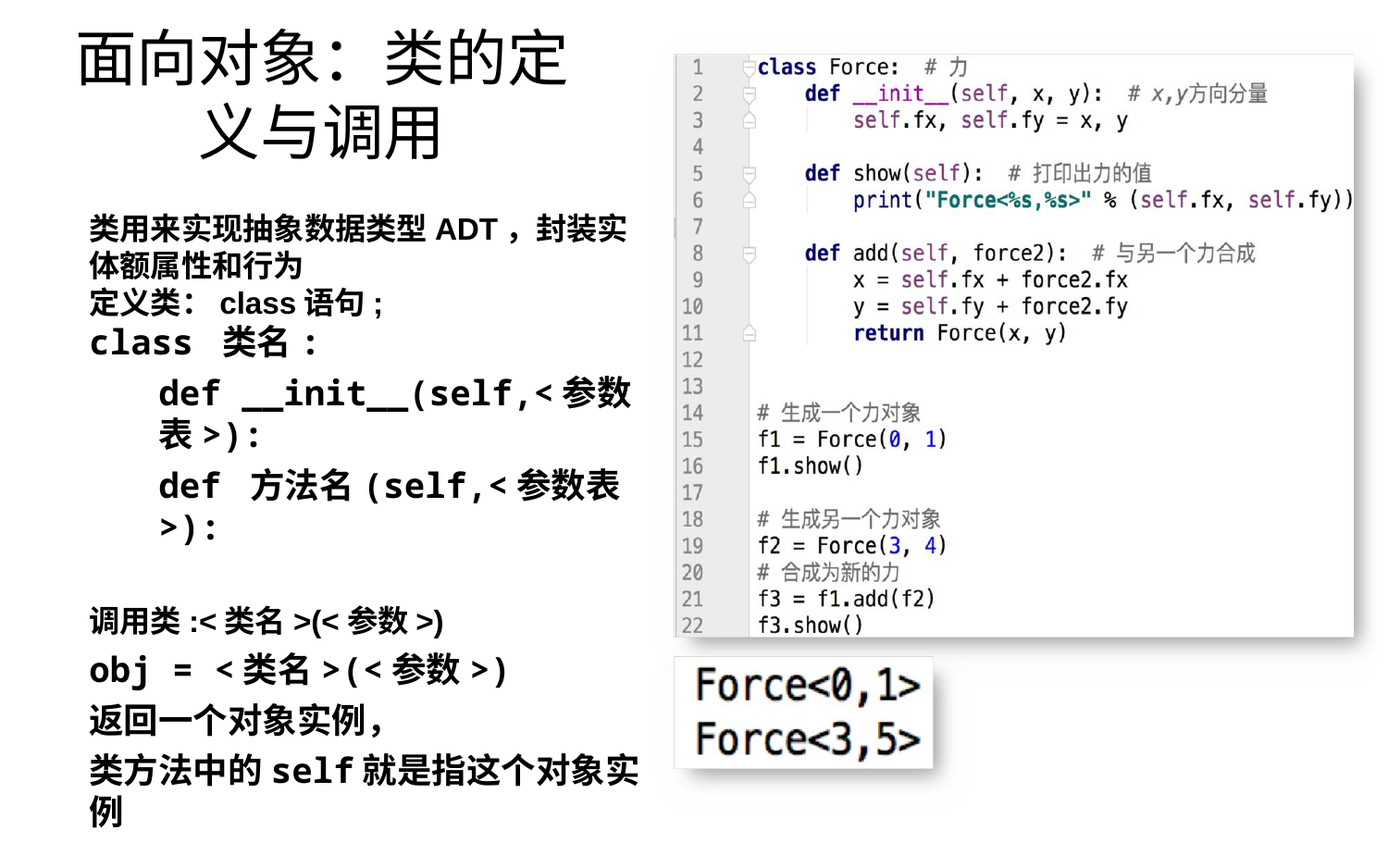

# 面向对象：类的定义与调用

类用来实现抽象数据类型ADT，封装实体额属性和行为
定义类：class语句;
class 类名:
def __init__(self,<参数表>):
def 方法名(self,<参数表>):

调用类:<类名>(<参数>)
obj = <类名>(<参数>)
返回一个对象实例，
类方法中的self就是指这个对象实例